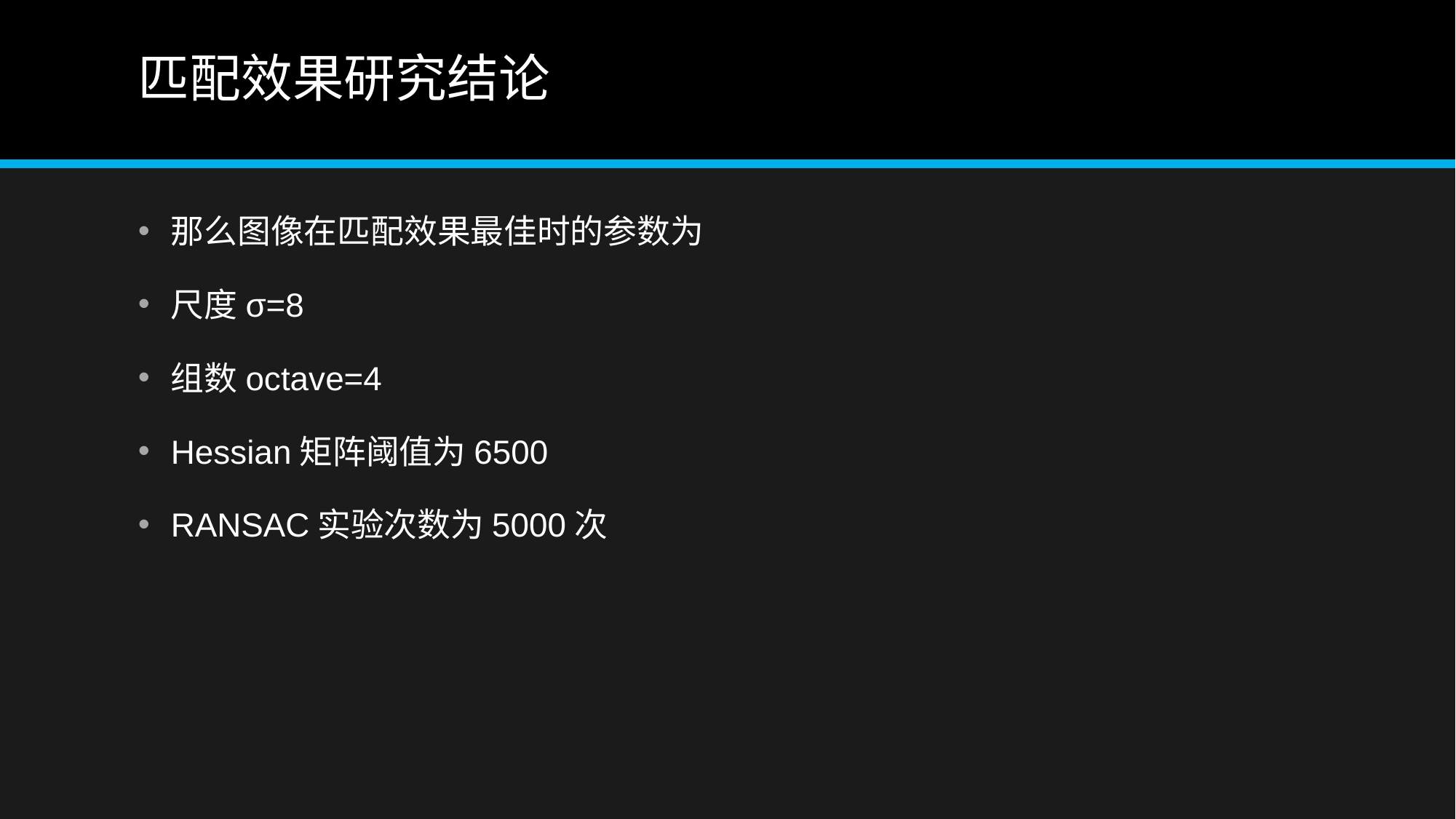

# 匹配效果研究结论
那么图像在匹配效果最佳时的参数为
尺度σ=8
组数octave=4
Hessian矩阵阈值为6500
RANSAC实验次数为5000次